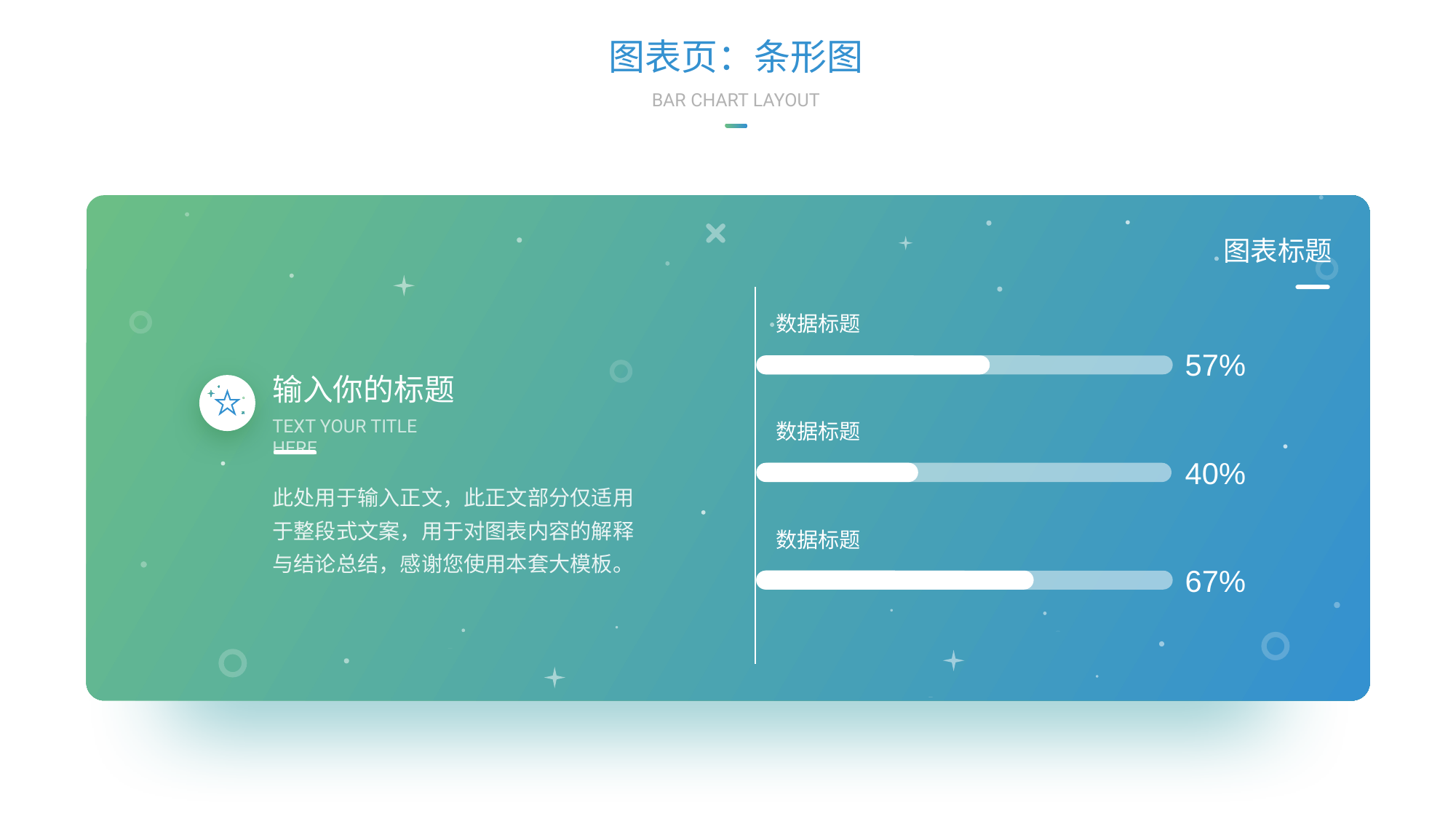

图表页：条形图
BAR CHART LAYOUT

图表标题

数据标题
57%

数据标题
40%

数据标题
67%

输入你的标题
TEXT YOUR TITLE HERE

此处用于输入正文，此正文部分仅适用于整段式文案，用于对图表内容的解释与结论总结，感谢您使用本套大模板。